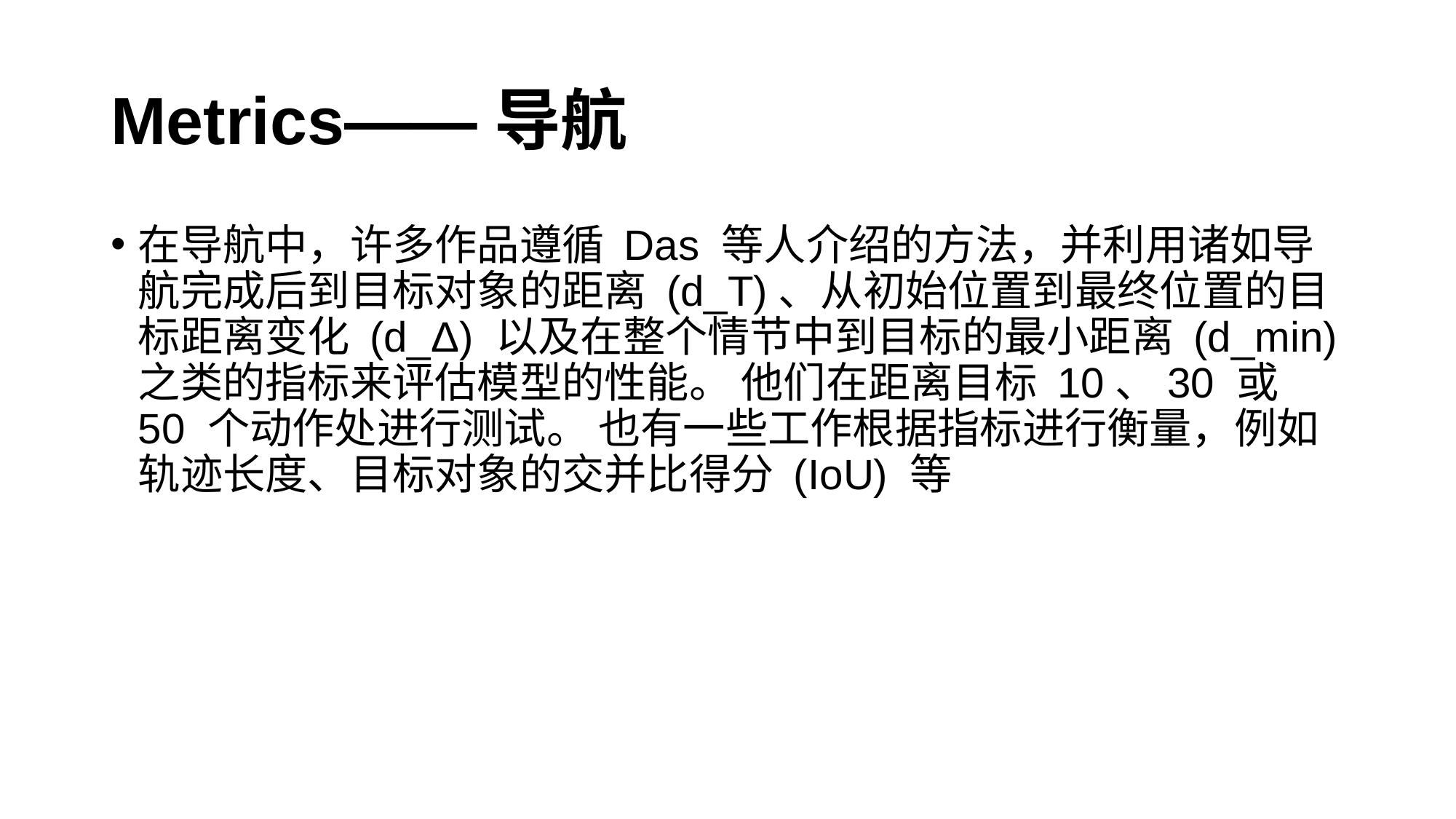

# Metrics——导航
在导航中，许多作品遵循 Das 等人介绍的方法，并利用诸如导航完成后到目标对象的距离 (d_T)、从初始位置到最终位置的目标距离变化 (d_Δ) 以及在整个情节中到目标的最小距离 (d_min) 之类的指标来评估模型的性能。 他们在距离目标 10、30 或 50 个动作处进行测试。 也有一些工作根据指标进行衡量，例如轨迹长度、目标对象的交并比得分 (IoU) 等